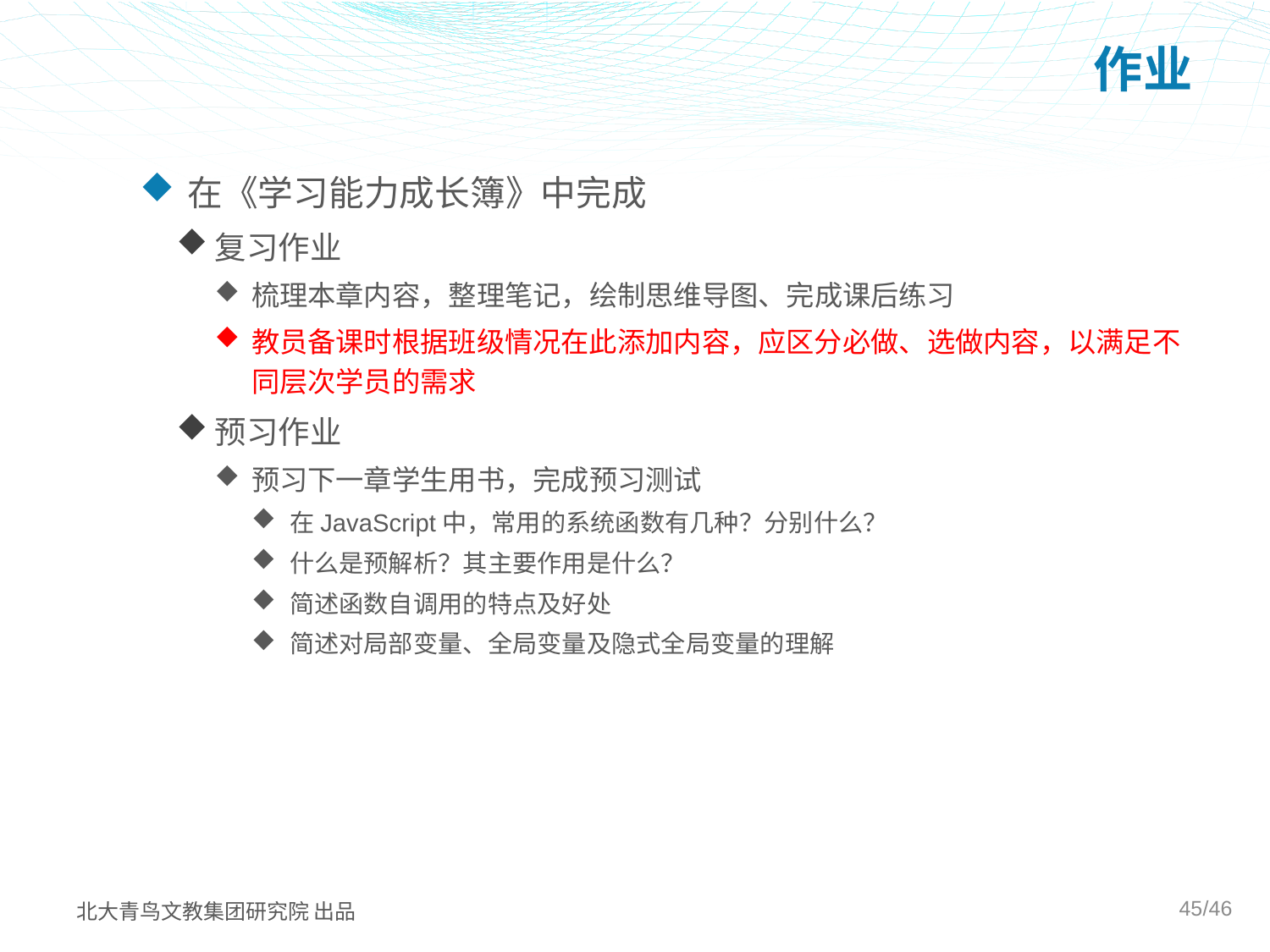

# 作业
在《学习能力成长簿》中完成
复习作业
梳理本章内容，整理笔记，绘制思维导图、完成课后练习
教员备课时根据班级情况在此添加内容，应区分必做、选做内容，以满足不同层次学员的需求
预习作业
预习下一章学生用书，完成预习测试
在JavaScript中，常用的系统函数有几种？分别什么？
什么是预解析？其主要作用是什么？
简述函数自调用的特点及好处
简述对局部变量、全局变量及隐式全局变量的理解
45/46